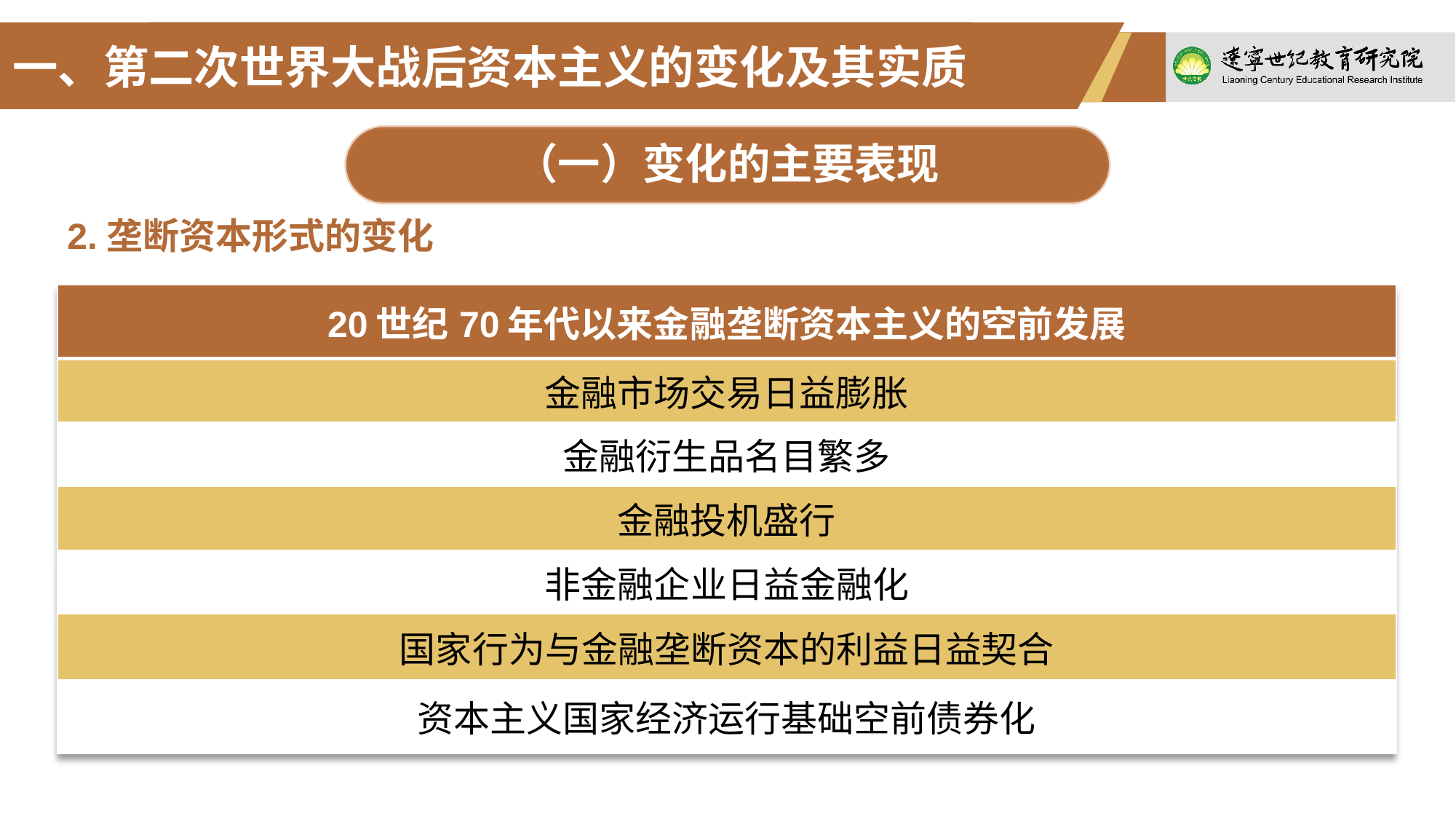

一、第二次世界大战后资本主义的变化及其实质
（一）变化的主要表现
2.垄断资本形式的变化
| 20世纪70年代以来金融垄断资本主义的空前发展 |
| --- |
| 金融市场交易日益膨胀 |
| 金融衍生品名目繁多 |
| 金融投机盛行 |
| 非金融企业日益金融化 |
| 国家行为与金融垄断资本的利益日益契合 |
| 资本主义国家经济运行基础空前债券化 |